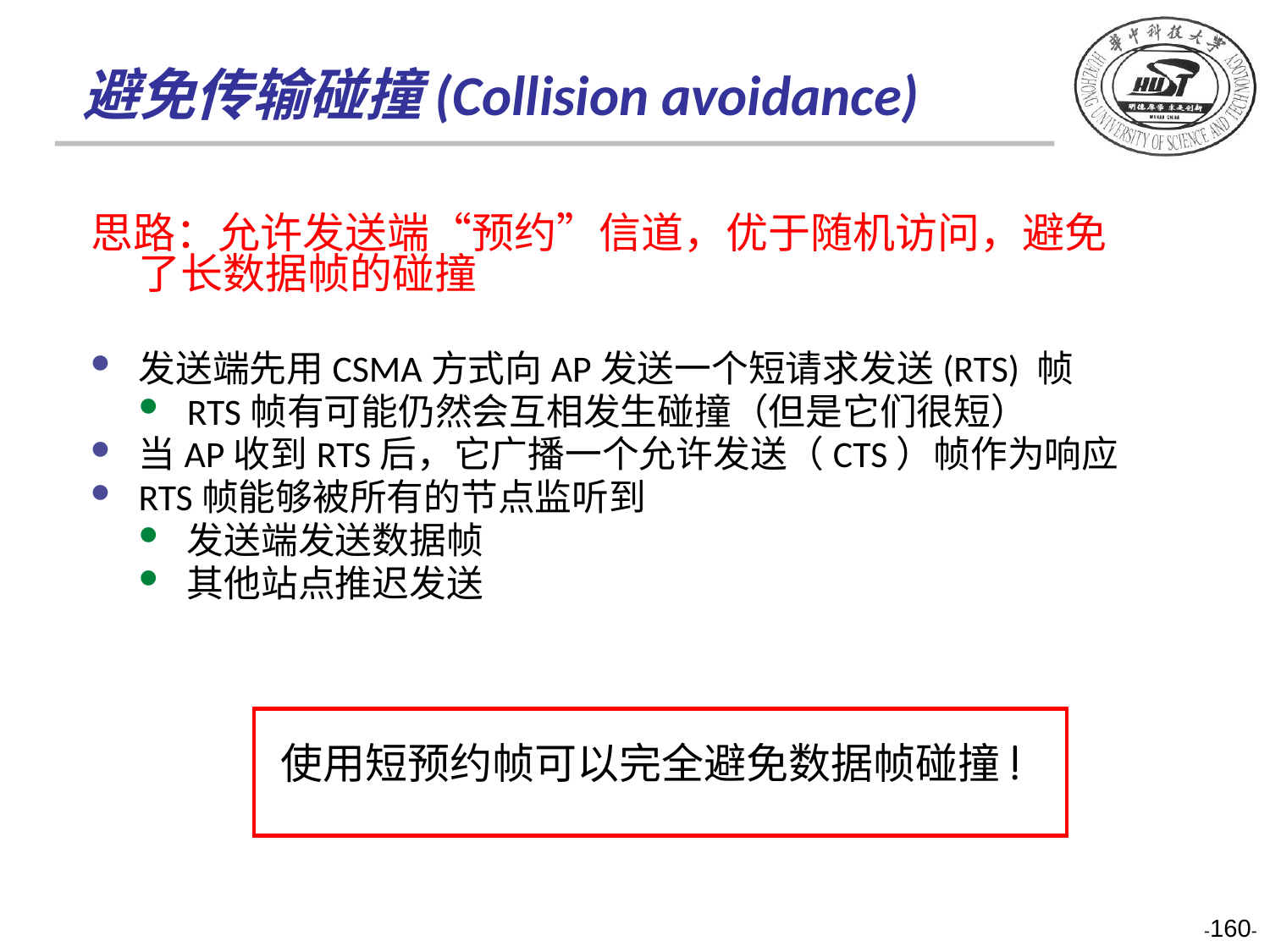

避免传输碰撞(Collision avoidance)
思路：允许发送端“预约”信道，优于随机访问，避免了长数据帧的碰撞

发送端先用CSMA方式向AP发送一个短请求发送(RTS) 帧
RTS帧有可能仍然会互相发生碰撞（但是它们很短）
当AP收到RTS后，它广播一个允许发送（CTS）帧作为响应
RTS帧能够被所有的节点监听到
发送端发送数据帧
其他站点推迟发送

使用短预约帧可以完全避免数据帧碰撞!
-160-